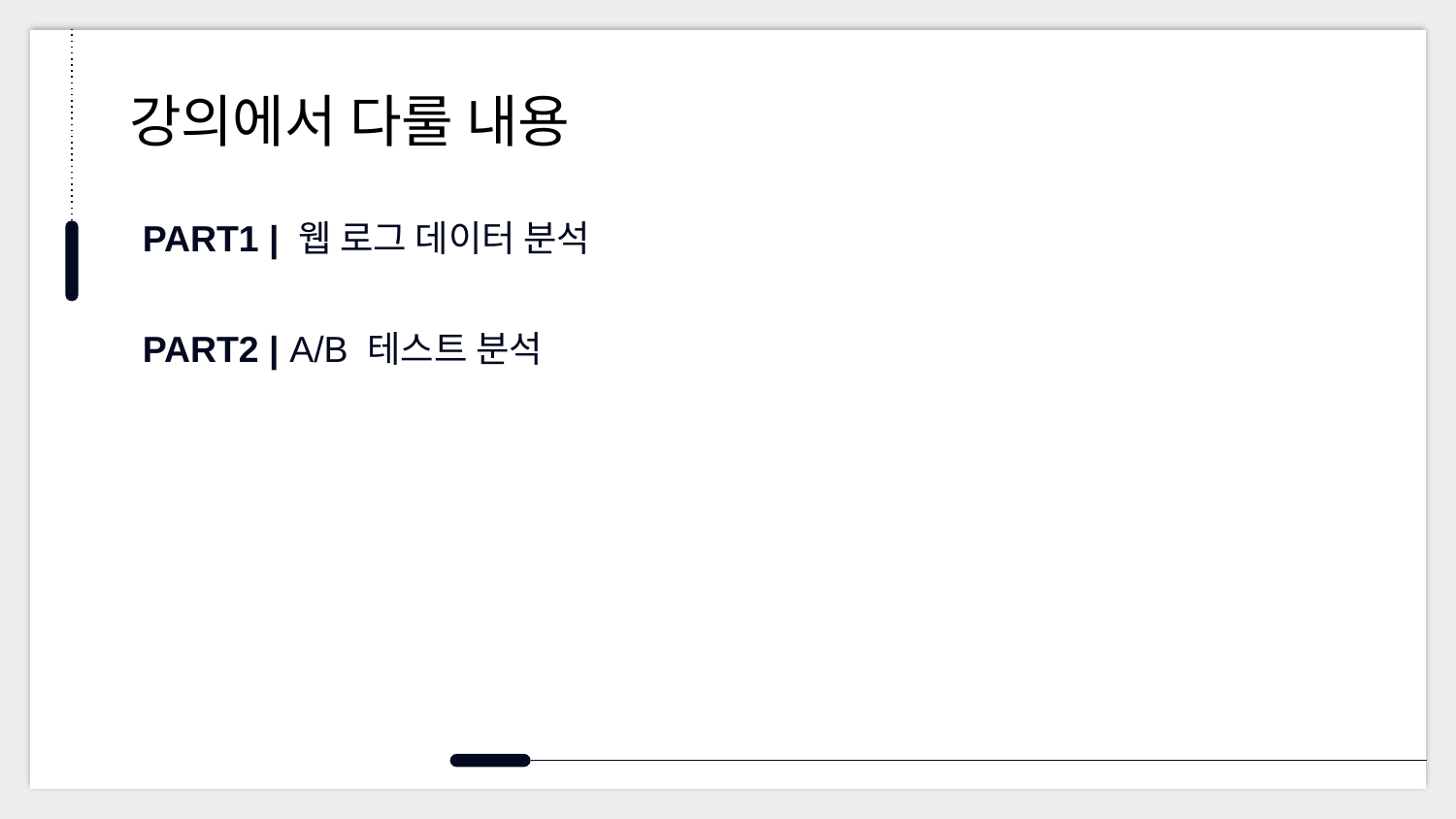

# 강의에서 다룰 내용
PART1 | 웹 로그 데이터 분석
PART2 | A/B 테스트 분석